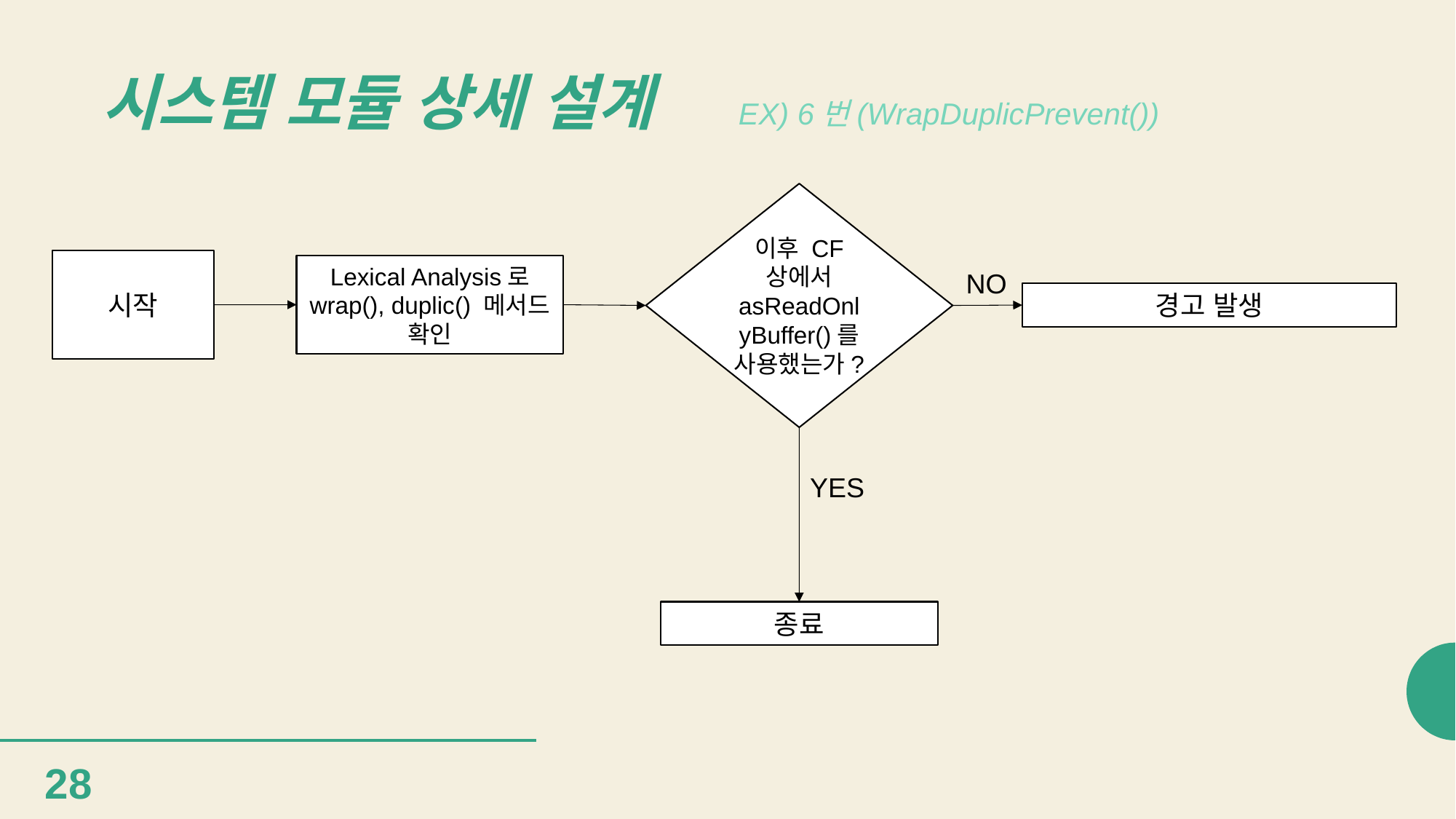

# 시스템 모듈 상세 설계
EX) 6번(WrapDuplicPrevent())
이후 CF 상에서 asReadOnlyBuffer()를 사용했는가?

시작

Lexical Analysis로 wrap(), duplic() 메서드 확인
NO
경고 발생
YES
종료
28